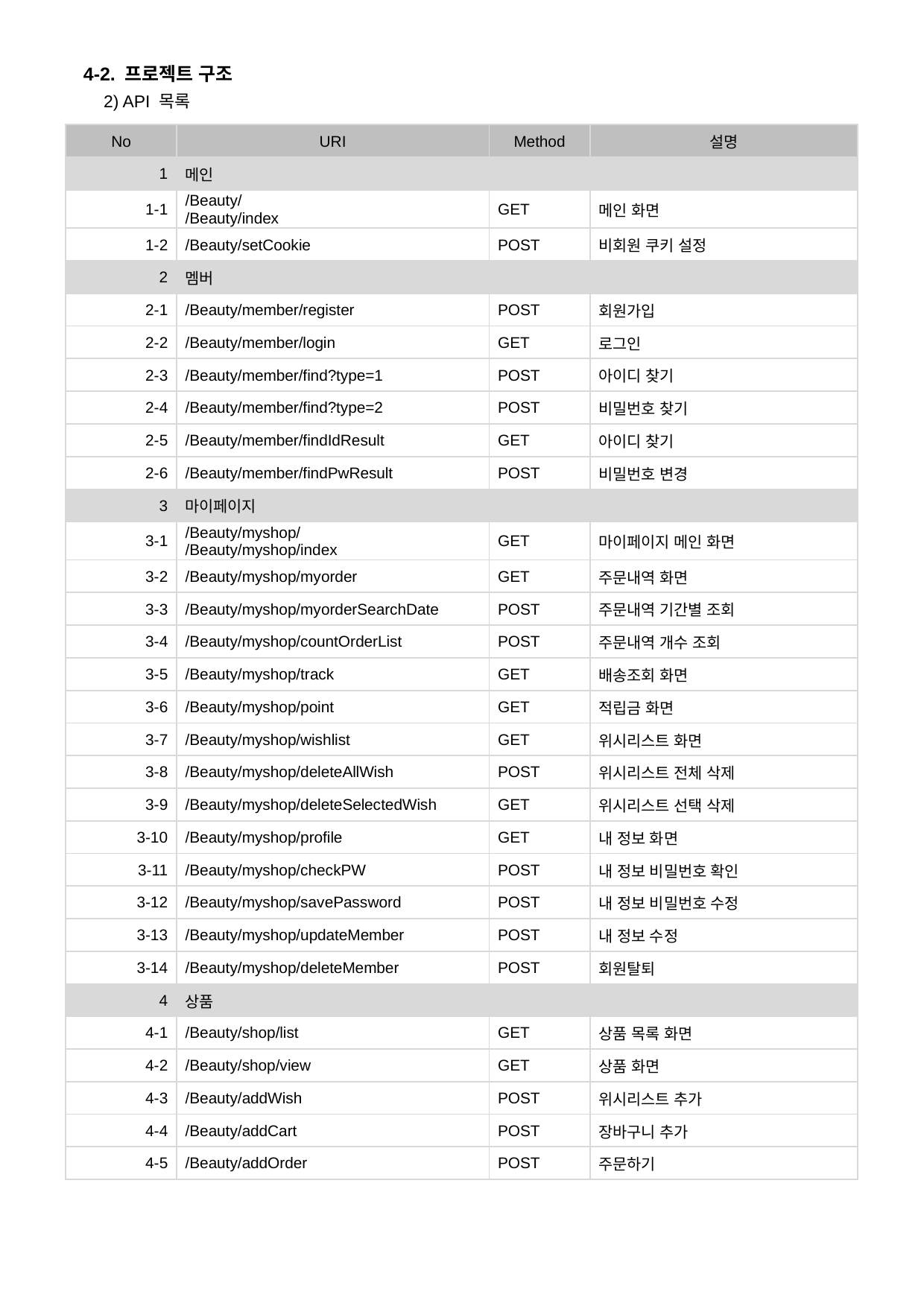

4-2. 프로젝트 구조
2) API 목록
| No | URI | Method | 설명 |
| --- | --- | --- | --- |
| 1 | 메인 |  |  |
| 1-1 | /Beauty/ /Beauty/index | GET | 메인 화면 |
| 1-2 | /Beauty/setCookie | POST | 비회원 쿠키 설정 |
| 2 | 멤버 |  |  |
| 2-1 | /Beauty/member/register | POST | 회원가입 |
| 2-2 | /Beauty/member/login | GET | 로그인 |
| 2-3 | /Beauty/member/find?type=1 | POST | 아이디 찾기 |
| 2-4 | /Beauty/member/find?type=2 | POST | 비밀번호 찾기 |
| 2-5 | /Beauty/member/findIdResult | GET | 아이디 찾기 |
| 2-6 | /Beauty/member/findPwResult | POST | 비밀번호 변경 |
| 3 | 마이페이지 |  |  |
| 3-1 | /Beauty/myshop/ /Beauty/myshop/index | GET | 마이페이지 메인 화면 |
| 3-2 | /Beauty/myshop/myorder | GET | 주문내역 화면 |
| 3-3 | /Beauty/myshop/myorderSearchDate | POST | 주문내역 기간별 조회 |
| 3-4 | /Beauty/myshop/countOrderList | POST | 주문내역 개수 조회 |
| 3-5 | /Beauty/myshop/track | GET | 배송조회 화면 |
| 3-6 | /Beauty/myshop/point | GET | 적립금 화면 |
| 3-7 | /Beauty/myshop/wishlist | GET | 위시리스트 화면 |
| 3-8 | /Beauty/myshop/deleteAllWish | POST | 위시리스트 전체 삭제 |
| 3-9 | /Beauty/myshop/deleteSelectedWish | GET | 위시리스트 선택 삭제 |
| 3-10 | /Beauty/myshop/profile | GET | 내 정보 화면 |
| 3-11 | /Beauty/myshop/checkPW | POST | 내 정보 비밀번호 확인 |
| 3-12 | /Beauty/myshop/savePassword | POST | 내 정보 비밀번호 수정 |
| 3-13 | /Beauty/myshop/updateMember | POST | 내 정보 수정 |
| 3-14 | /Beauty/myshop/deleteMember | POST | 회원탈퇴 |
| 4 | 상품 |  |  |
| 4-1 | /Beauty/shop/list | GET | 상품 목록 화면 |
| 4-2 | /Beauty/shop/view | GET | 상품 화면 |
| 4-3 | /Beauty/addWish | POST | 위시리스트 추가 |
| 4-4 | /Beauty/addCart | POST | 장바구니 추가 |
| 4-5 | /Beauty/addOrder | POST | 주문하기 |